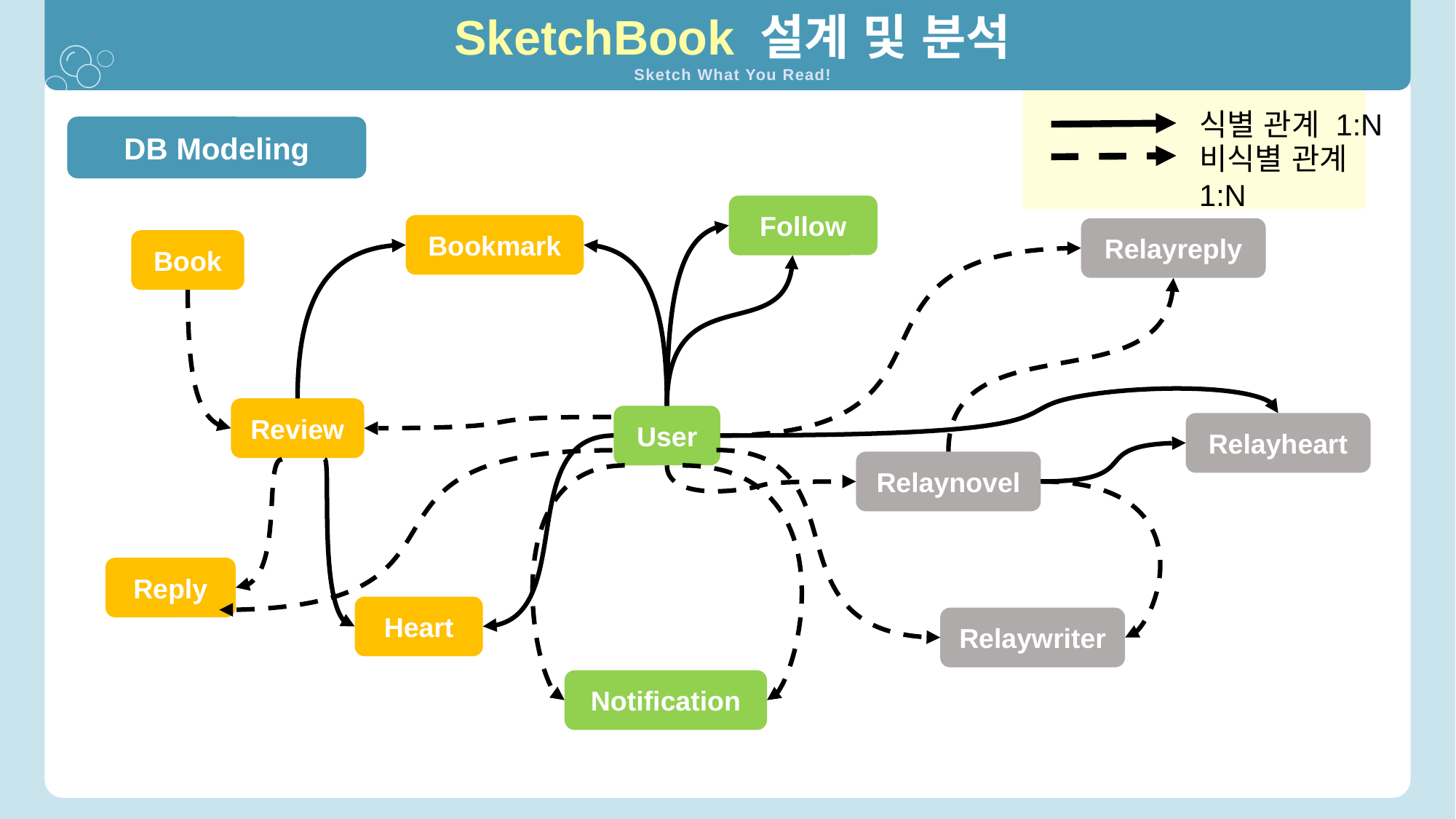

SketchBook 설계 및 분석
Sketch What You Read!

식별 관계 1:N
DB Modeling
비식별 관계 1:N
Follow
Bookmark
Relayreply
Book
Review
User
Relayheart
Relaynovel
Reply
Heart
Relaywriter
Notification